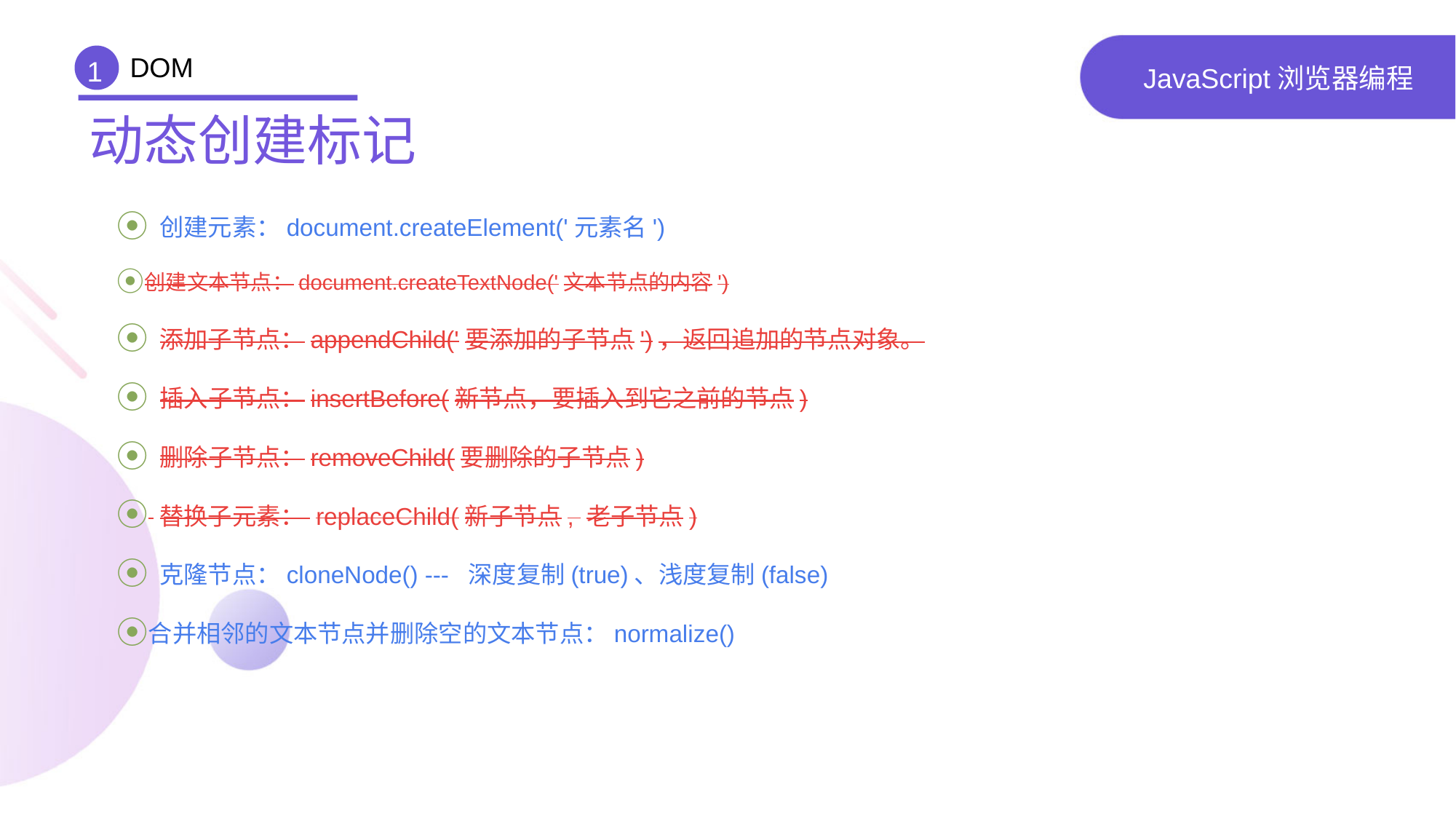

DOM
1
# JavaScript浏览器编程
动态创建标记
 创建元素：document.createElement('元素名')
创建文本节点：document.createTextNode('文本节点的内容')
 添加子节点：appendChild('要添加的子节点')，返回追加的节点对象。
 插入子节点：insertBefore(新节点，要插入到它之前的节点)
 删除子节点：removeChild(要删除的子节点)
 替换子元素： replaceChild(新子节点, 老子节点)
 克隆节点：cloneNode() ---  深度复制(true)、浅度复制(false)
合并相邻的文本节点并删除空的文本节点：normalize()